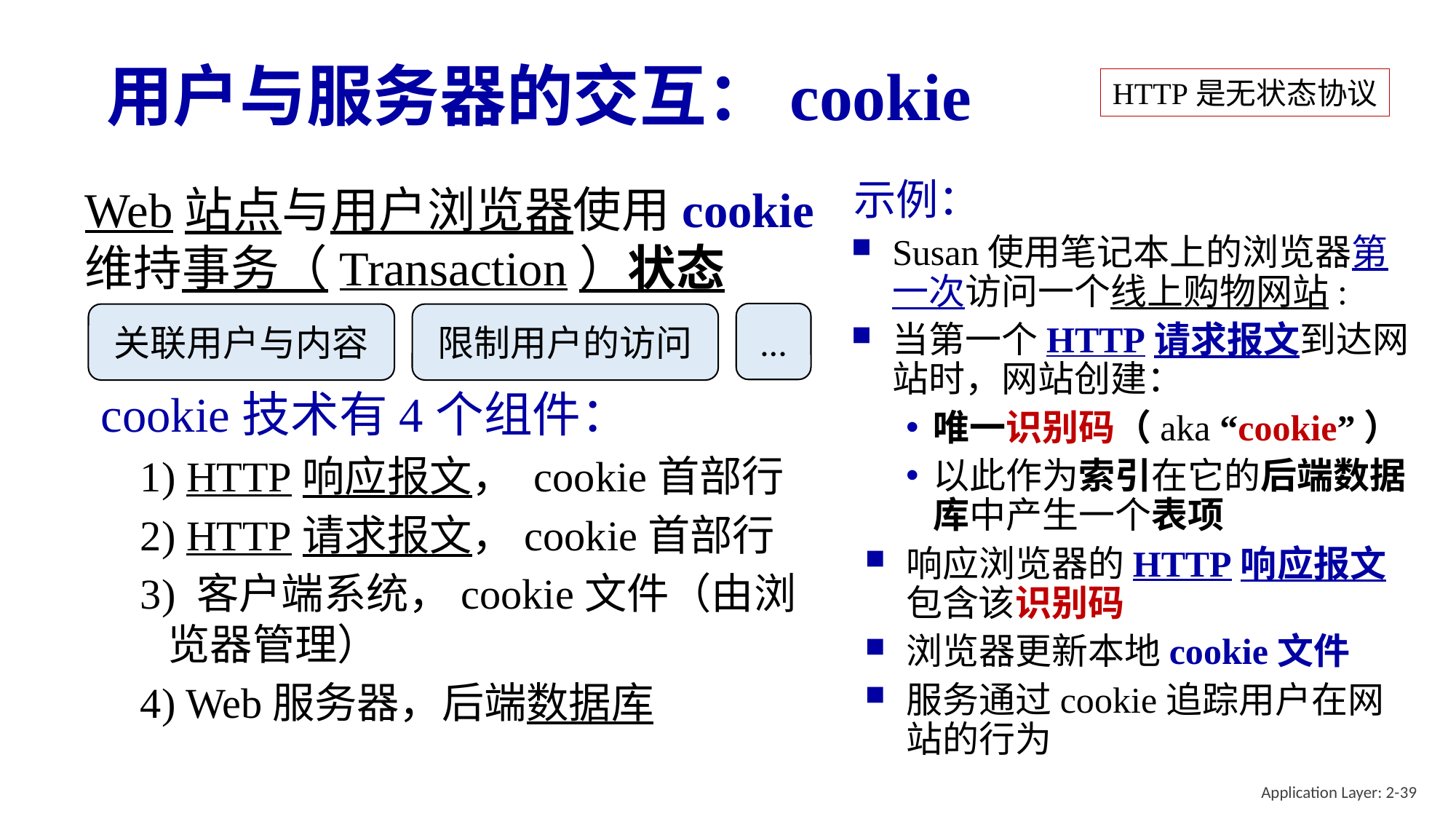

# 用户与服务器的交互：cookie
HTTP是无状态协议
Web站点与用户浏览器使用cookie维持事务（Transaction）状态

cookie技术有4个组件：
1) HTTP响应报文， cookie首部行
2) HTTP请求报文，cookie首部行
3) 客户端系统，cookie文件（由浏览器管理）
4) Web服务器，后端数据库
示例：
Susan使用笔记本上的浏览器第一次访问一个线上购物网站:
当第一个HTTP请求报文到达网站时，网站创建：
唯一识别码（aka “cookie”）
以此作为索引在它的后端数据库中产生一个表项
响应浏览器的HTTP响应报文包含该识别码
浏览器更新本地cookie文件
服务通过cookie追踪用户在网站的行为
…
关联用户与内容
限制用户的访问
Application Layer: 2-39